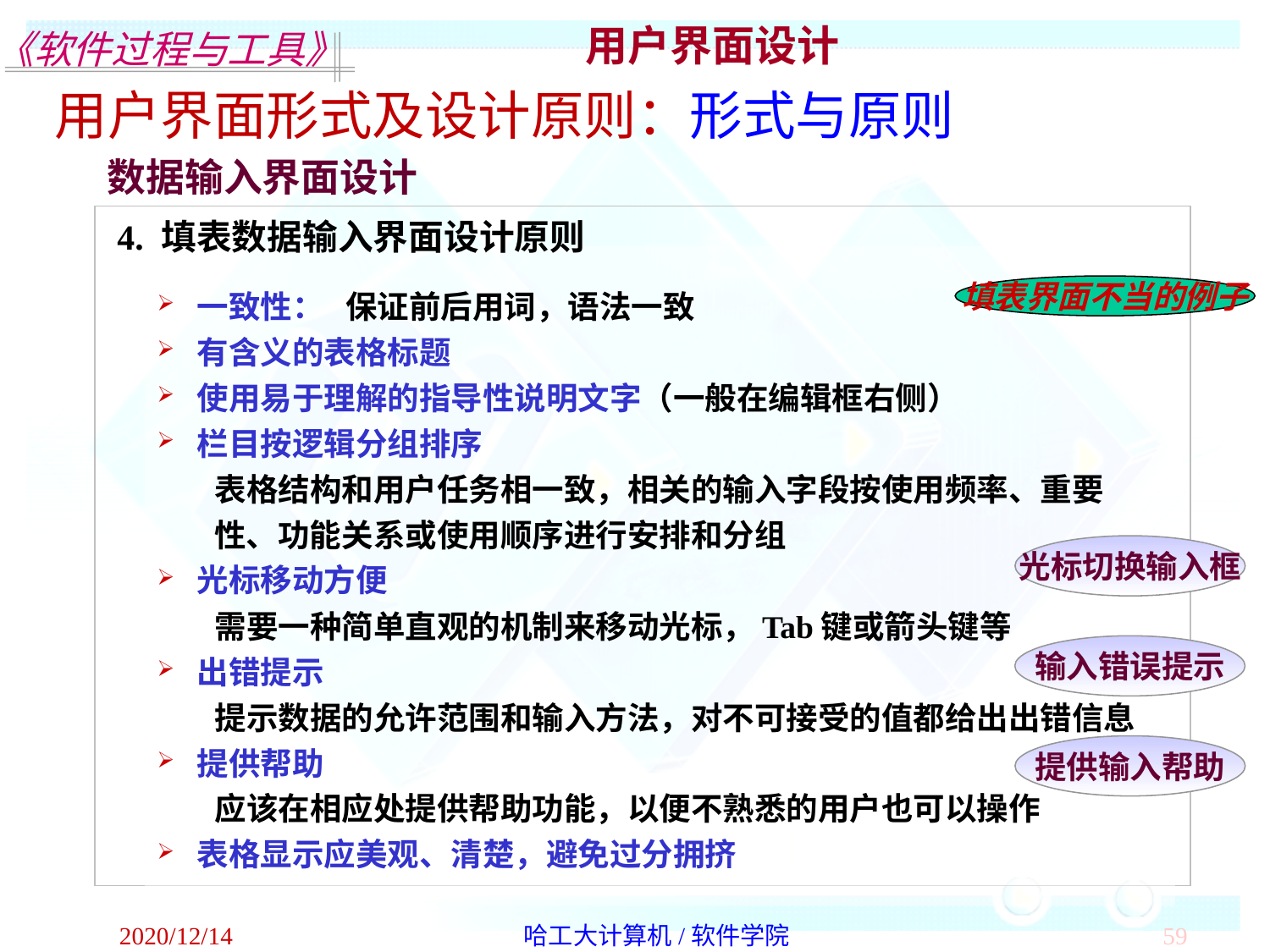

用户界面设计
用户界面形式及设计原则：形式与原则
数据输入界面设计

4. 填表数据输入界面设计原则
  一致性：   保证前后用词，语法一致
  有含义的表格标题
  使用易于理解的指导性说明文字（一般在编辑框右侧）
  栏目按逻辑分组排序
        表格结构和用户任务相一致，相关的输入字段按使用频率、重要
        性、功能关系或使用顺序进行安排和分组
  光标移动方便
        需要一种简单直观的机制来移动光标，Tab键或箭头键等
  出错提示
        提示数据的允许范围和输入方法，对不可接受的值都给出出错信息
  提供帮助
        应该在相应处提供帮助功能，以便不熟悉的用户也可以操作
  表格显示应美观、清楚，避免过分拥挤
填表界面不当的例子
光标切换输入框
输入错误提示
提供输入帮助